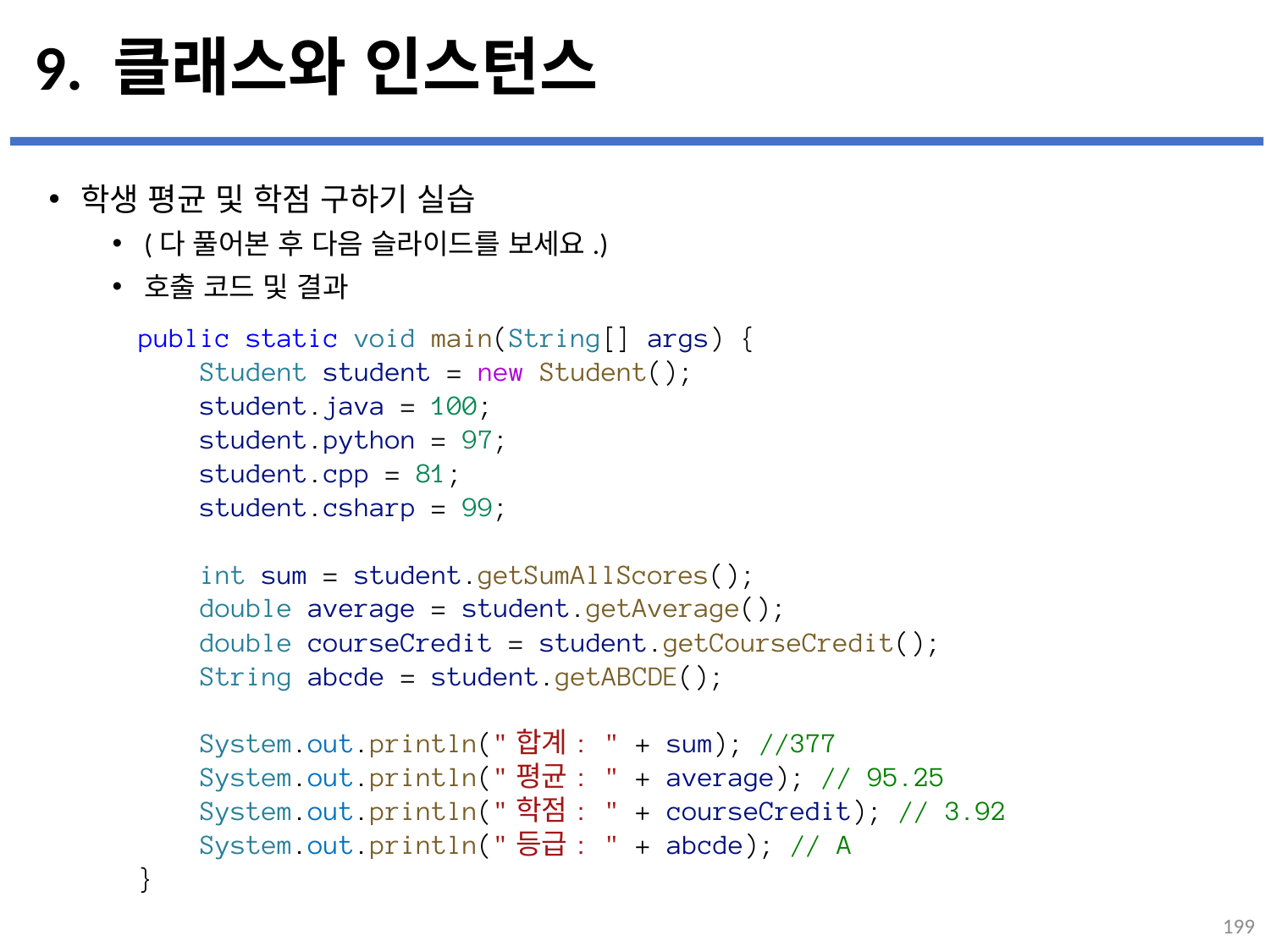

# 9. 클래스와 인스턴스
학생 평균 및 학점 구하기 실습
(다 풀어본 후 다음 슬라이드를 보세요.)
호출 코드 및 결과
...

설명
public static void main(String[] args) {
    Student student = new Student();
    student.java = 100;
    student.python = 97;
    student.cpp = 81;
    student.csharp = 99;
    int sum = student.getSumAllScores();
    double average = student.getAverage();
    double courseCredit = student.getCourseCredit();
    String abcde = student.getABCDE();
    System.out.println("합계: " + sum); //377
    System.out.println("평균: " + average); // 95.25
    System.out.println("학점: " + courseCredit); // 3.92
    System.out.println("등급: " + abcde); // A
}
199